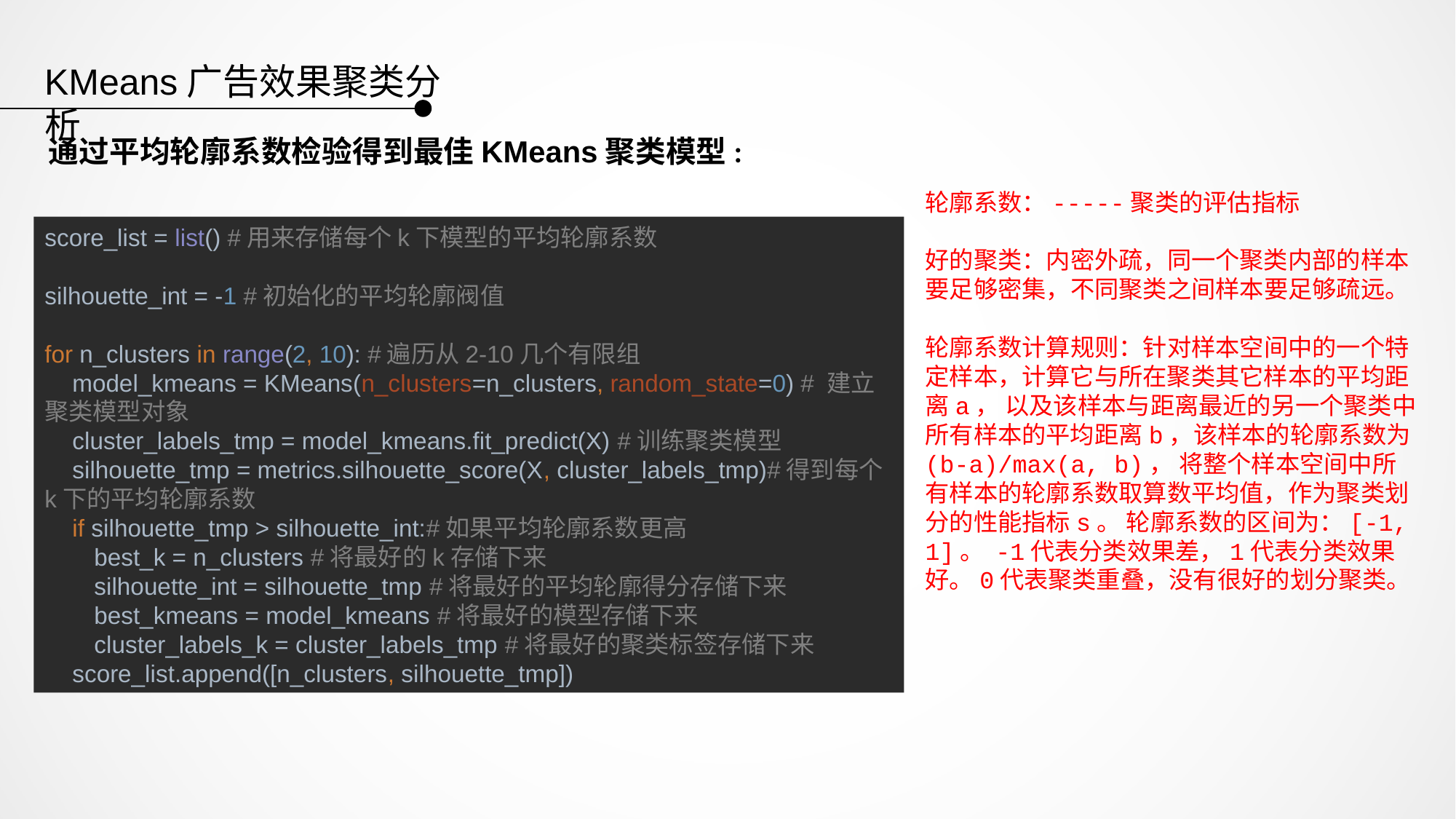

KMeans广告效果聚类分析

通过平均轮廓系数检验得到最佳KMeans聚类模型:
轮廓系数：-----聚类的评估指标

好的聚类：内密外疏，同一个聚类内部的样本要足够密集，不同聚类之间样本要足够疏远。

轮廓系数计算规则：针对样本空间中的一个特定样本，计算它与所在聚类其它样本的平均距离a， 以及该样本与距离最近的另一个聚类中所有样本的平均距离b，该样本的轮廓系数为(b-a)/max(a, b)， 将整个样本空间中所有样本的轮廓系数取算数平均值，作为聚类划分的性能指标s。 轮廓系数的区间为：[-1, 1]。 -1代表分类效果差，1代表分类效果好。0代表聚类重叠，没有很好的划分聚类。
score_list = list() #用来存储每个k下模型的平均轮廓系数
silhouette_int = -1 #初始化的平均轮廓阀值
for n_clusters in range(2, 10): #遍历从2-10几个有限组
    model_kmeans = KMeans(n_clusters=n_clusters, random_state=0) # 建立聚类模型对象
    cluster_labels_tmp = model_kmeans.fit_predict(X) #训练聚类模型
    silhouette_tmp = metrics.silhouette_score(X, cluster_labels_tmp)#得到每个k下的平均轮廓系数
    if silhouette_tmp > silhouette_int:#如果平均轮廓系数更高
        best_k = n_clusters #将最好的k存储下来
        silhouette_int = silhouette_tmp #将最好的平均轮廓得分存储下来
        best_kmeans = model_kmeans #将最好的模型存储下来
        cluster_labels_k = cluster_labels_tmp #将最好的聚类标签存储下来
    score_list.append([n_clusters, silhouette_tmp])